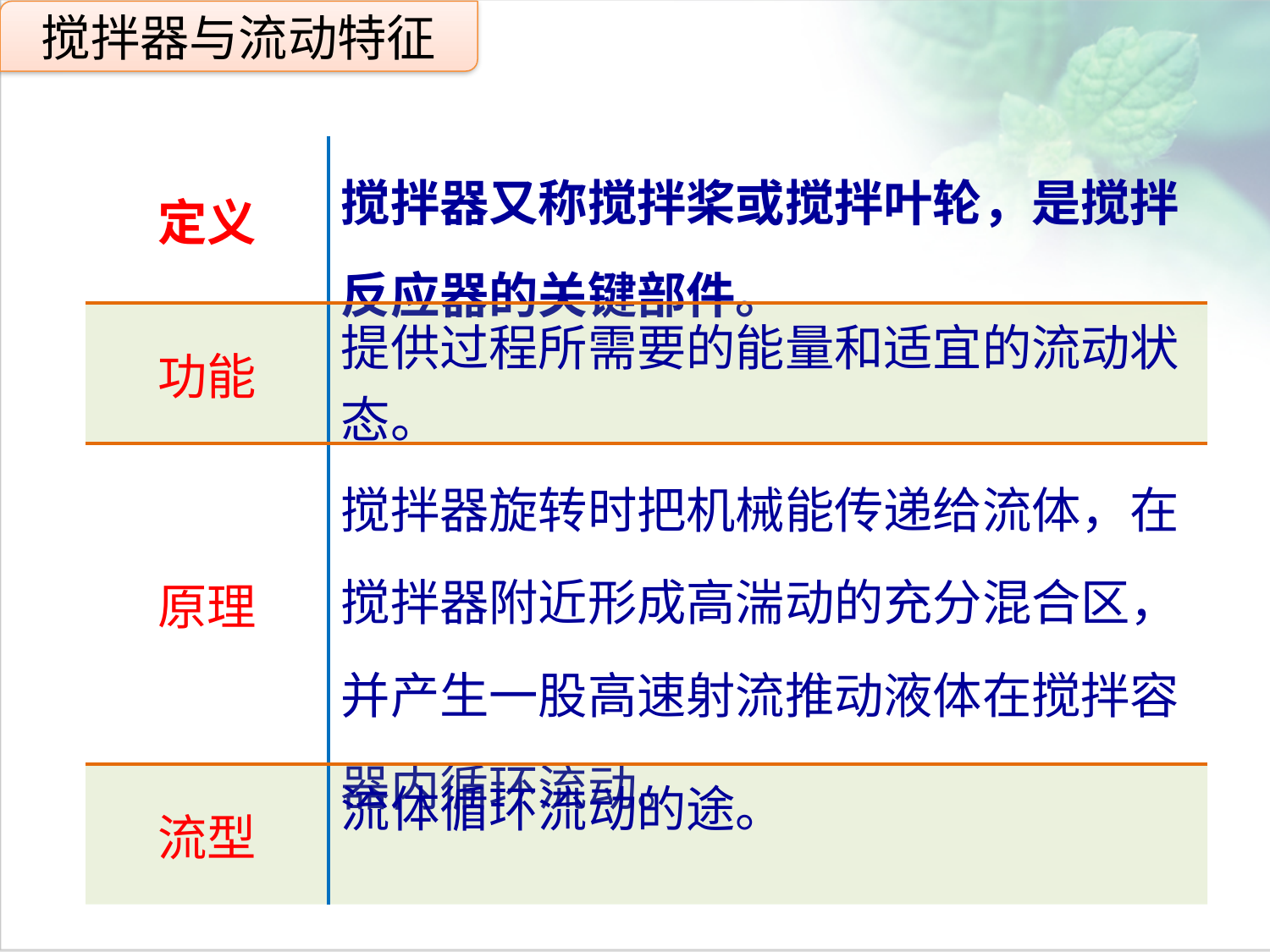

搅拌器与流动特征
| 定义 | 搅拌器又称搅拌桨或搅拌叶轮，是搅拌反应器的关键部件。 |
| --- | --- |
| 功能 | 提供过程所需要的能量和适宜的流动状态。 |
| 原理 | 搅拌器旋转时把机械能传递给流体，在搅拌器附近形成高湍动的充分混合区，并产生一股高速射流推动液体在搅拌容器内循环流动。 |
| 流型 | 流体循环流动的途。 |
点击添加文本
点击添加文本
点击添加文本
点击添加文本